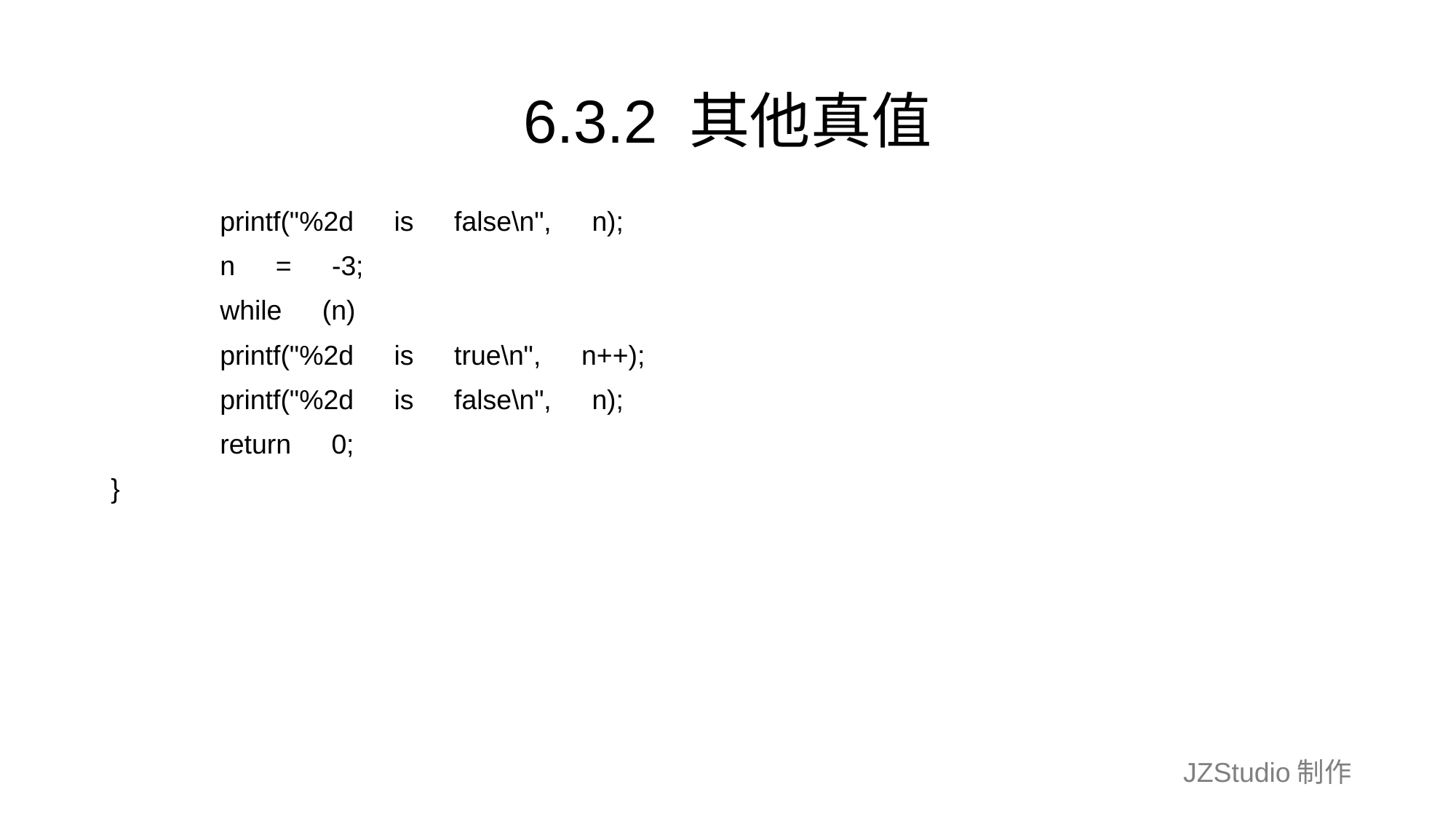

# 6.3.2 其他真值
	printf("%2d　is　false\n",　n);
	n　=　-3;
	while　(n)
	printf("%2d　is　true\n",　n++);
	printf("%2d　is　false\n",　n);
	return　0;
}